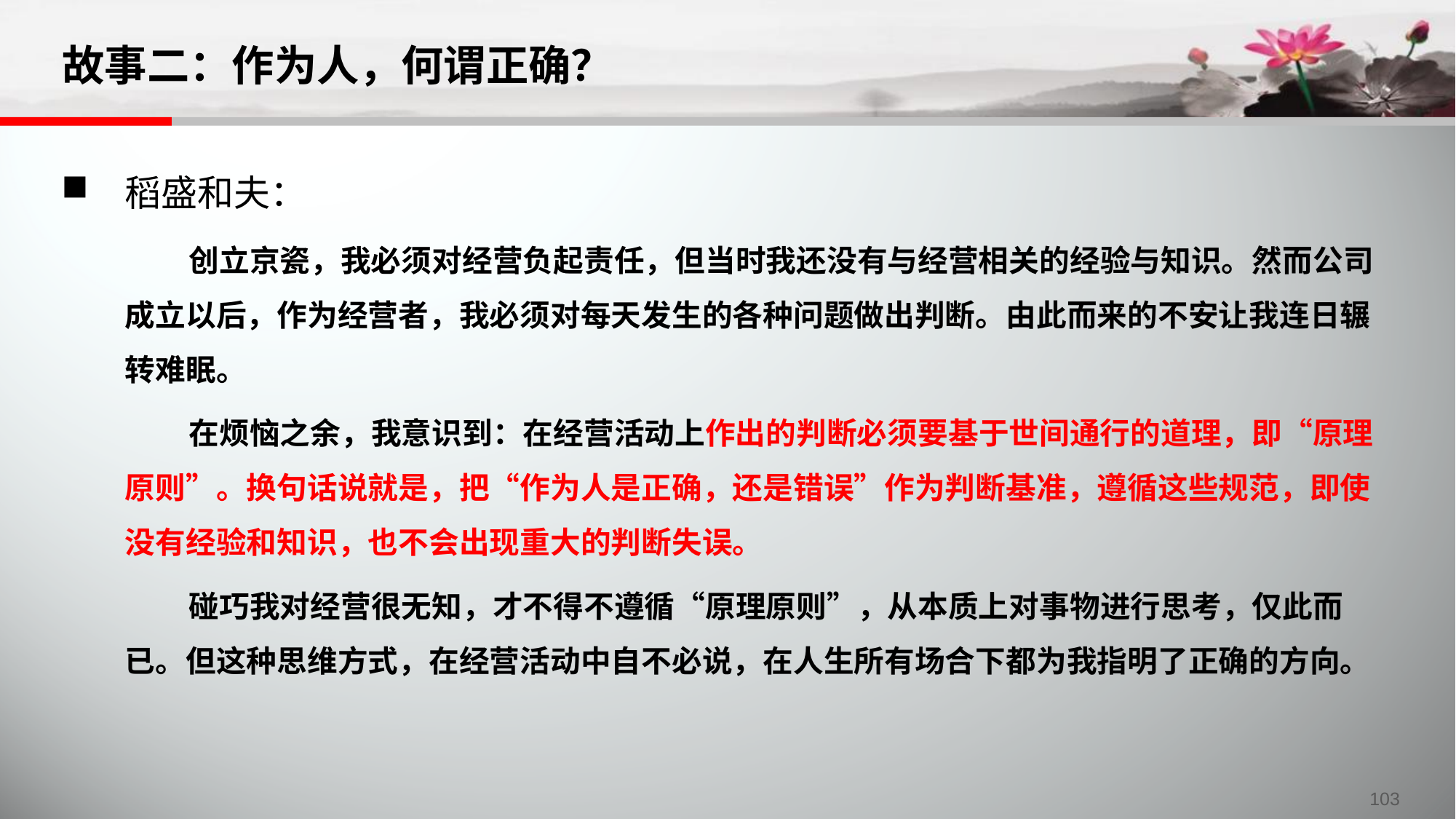

# 故事二：作为人，何谓正确？
稻盛和夫：
创立京瓷，我必须对经营负起责任，但当时我还没有与经营相关的经验与知识。然而公司成立以后，作为经营者，我必须对每天发生的各种问题做出判断。由此而来的不安让我连日辗转难眠。
在烦恼之余，我意识到：在经营活动上作出的判断必须要基于世间通行的道理，即“原理原则”。换句话说就是，把“作为人是正确，还是错误”作为判断基准，遵循这些规范，即使没有经验和知识，也不会出现重大的判断失误。
碰巧我对经营很无知，才不得不遵循“原理原则”，从本质上对事物进行思考，仅此而已。但这种思维方式，在经营活动中自不必说，在人生所有场合下都为我指明了正确的方向。
103